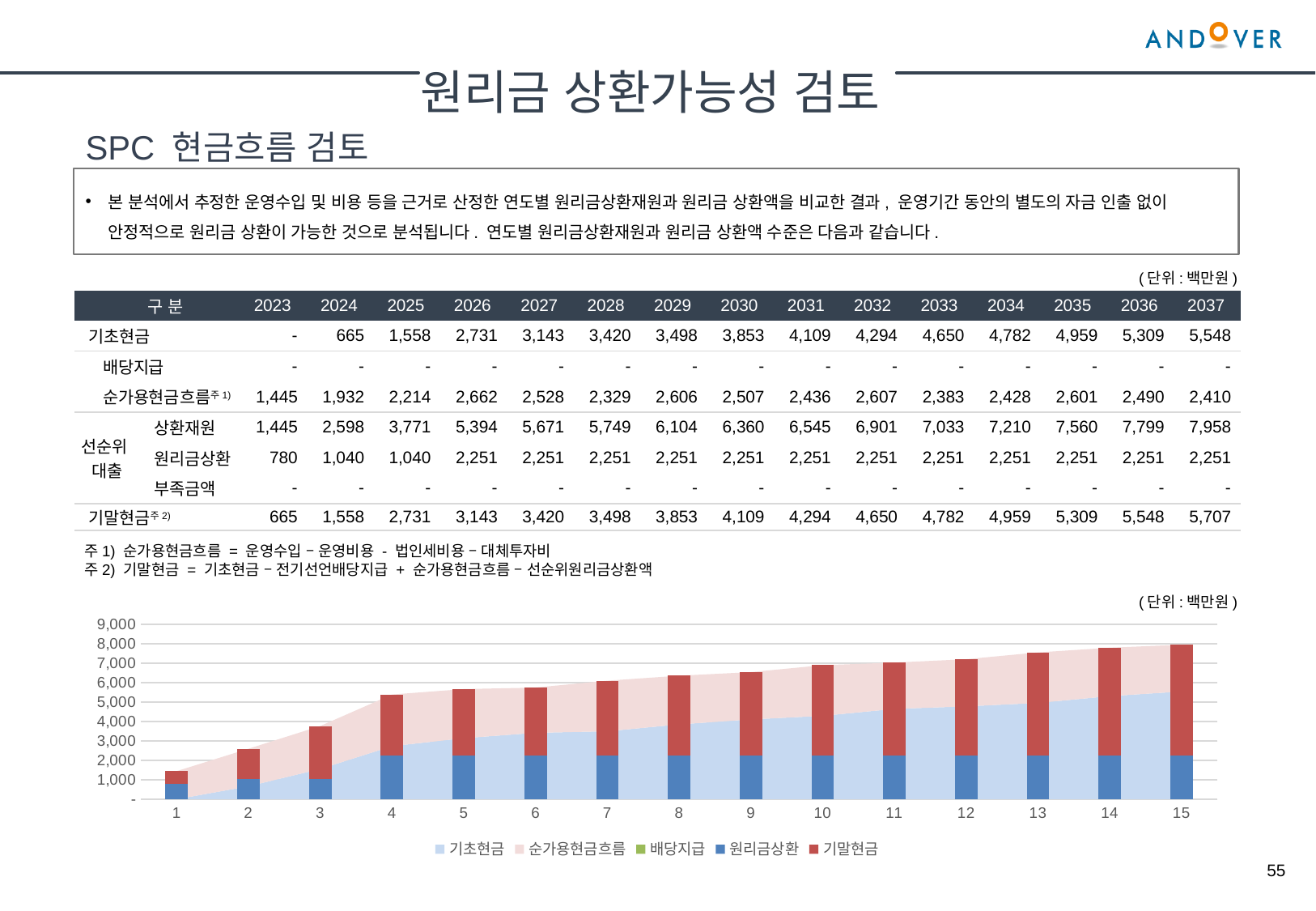

원리금 상환가능성 검토
SPC 현금흐름 검토
본 분석에서 추정한 운영수입 및 비용 등을 근거로 산정한 연도별 원리금상환재원과 원리금 상환액을 비교한 결과, 운영기간 동안의 별도의 자금 인출 없이 안정적으로 원리금 상환이 가능한 것으로 분석됩니다. 연도별 원리금상환재원과 원리금 상환액 수준은 다음과 같습니다.
(단위:백만원)
| 구 분 |  | 2023 | 2024 | 2025 | 2026 | 2027 | 2028 | 2029 | 2030 | 2031 | 2032 | 2033 | 2034 | 2035 | 2036 | 2037 |
| --- | --- | --- | --- | --- | --- | --- | --- | --- | --- | --- | --- | --- | --- | --- | --- | --- |
| 기초현금 |  | - | 665 | 1,558 | 2,731 | 3,143 | 3,420 | 3,498 | 3,853 | 4,109 | 4,294 | 4,650 | 4,782 | 4,959 | 5,309 | 5,548 |
| 배당지급 |  | - | - | - | - | - | - | - | - | - | - | - | - | - | - | - |
| 순가용현금흐름주1) |  | 1,445 | 1,932 | 2,214 | 2,662 | 2,528 | 2,329 | 2,606 | 2,507 | 2,436 | 2,607 | 2,383 | 2,428 | 2,601 | 2,490 | 2,410 |
| 선순위 대출 | 상환재원 | 1,445 | 2,598 | 3,771 | 5,394 | 5,671 | 5,749 | 6,104 | 6,360 | 6,545 | 6,901 | 7,033 | 7,210 | 7,560 | 7,799 | 7,958 |
|  | 원리금상환 | 780 | 1,040 | 1,040 | 2,251 | 2,251 | 2,251 | 2,251 | 2,251 | 2,251 | 2,251 | 2,251 | 2,251 | 2,251 | 2,251 | 2,251 |
|  | 부족금액 | - | - | - | - | - | - | - | - | - | - | - | - | - | - | - |
| 기말현금주2) |  | 665 | 1,558 | 2,731 | 3,143 | 3,420 | 3,498 | 3,853 | 4,109 | 4,294 | 4,650 | 4,782 | 4,959 | 5,309 | 5,548 | 5,707 |
주1) 순가용현금흐름 = 운영수입 – 운영비용 - 법인세비용 – 대체투자비
주2) 기말현금 = 기초현금 – 전기선언배당지급 + 순가용현금흐름 – 선순위원리금상환액
(단위:백만원)

### Chart

| Category | 기초현금 | 순가용현금흐름 | 배당지급 | 원리금상환 | 기말현금 |
|---|---|---|---|---|---|
55